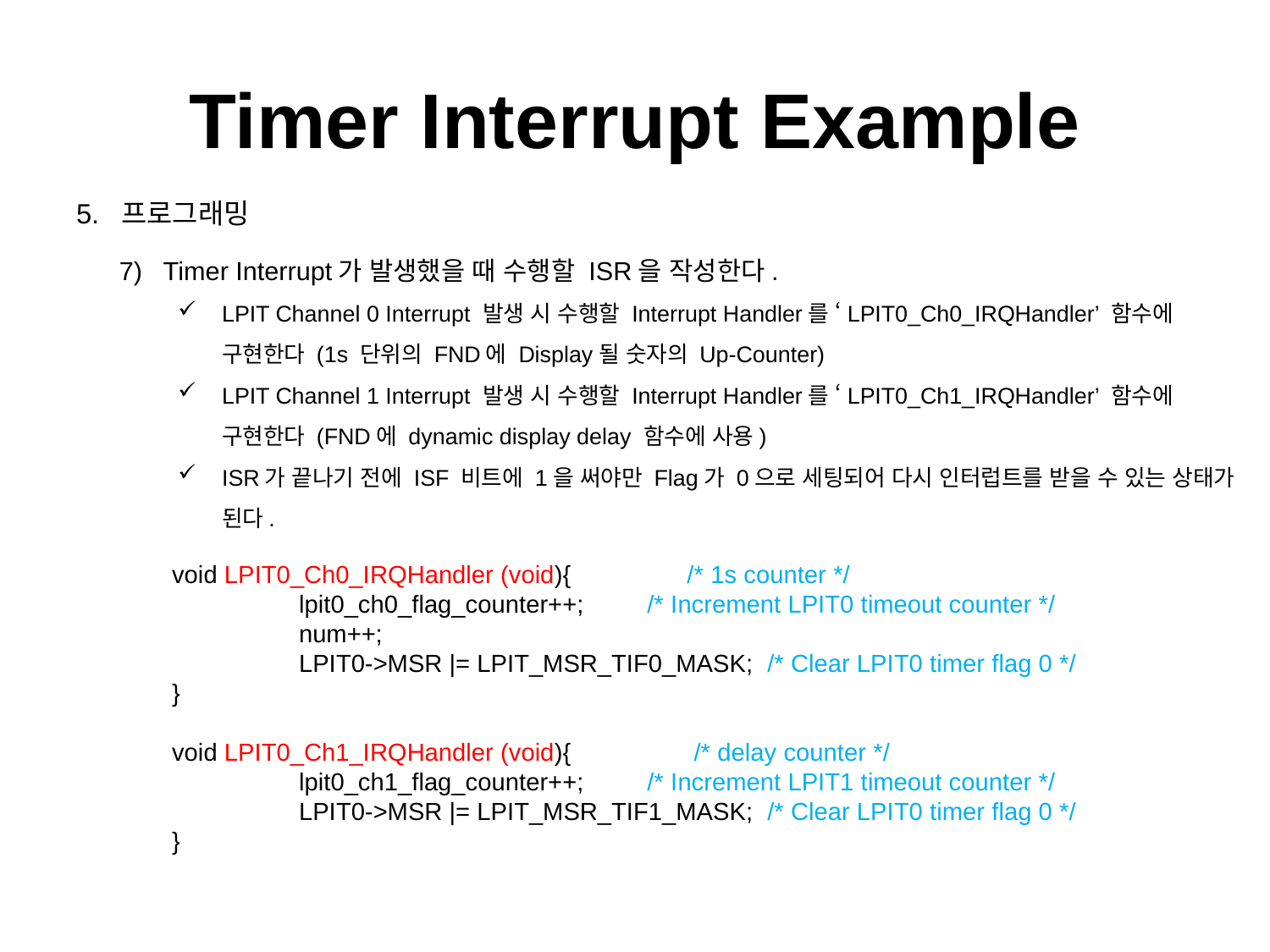

# Timer Interrupt Example
프로그래밍

Timer Interrupt가 발생했을 때 수행할 ISR을 작성한다.
LPIT Channel 0 Interrupt 발생 시 수행할 Interrupt Handler를 ‘LPIT0_Ch0_IRQHandler’ 함수에 구현한다 (1s 단위의 FND에 Display될 숫자의 Up-Counter)
LPIT Channel 1 Interrupt 발생 시 수행할 Interrupt Handler를 ‘LPIT0_Ch1_IRQHandler’ 함수에 구현한다 (FND에 dynamic display delay 함수에 사용)
ISR가 끝나기 전에 ISF 비트에 1을 써야만 Flag가 0으로 세팅되어 다시 인터럽트를 받을 수 있는 상태가 된다.
void LPIT0_Ch0_IRQHandler (void){	 /* 1s counter */
	lpit0_ch0_flag_counter++;         /* Increment LPIT0 timeout counter */
	num++;
	LPIT0->MSR |= LPIT_MSR_TIF0_MASK;  /* Clear LPIT0 timer flag 0 */
}

void LPIT0_Ch1_IRQHandler (void){	  /* delay counter */
	lpit0_ch1_flag_counter++;         /* Increment LPIT1 timeout counter */
	LPIT0->MSR |= LPIT_MSR_TIF1_MASK;  /* Clear LPIT0 timer flag 0 */
}